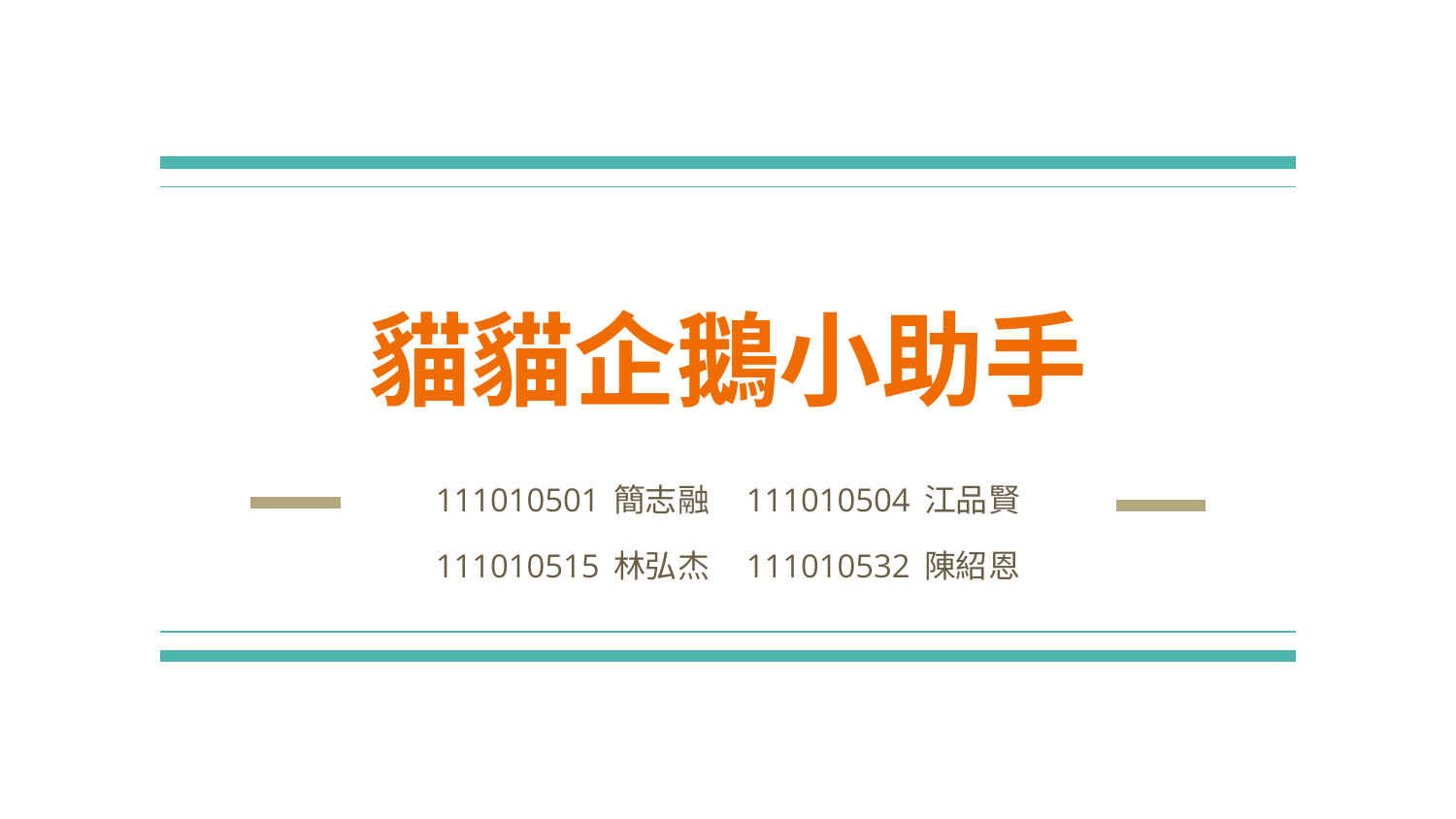

# 貓貓企鵝小助手
111010501 簡志融	  111010504 江品賢
111010515 林弘杰	  111010532 陳紹恩